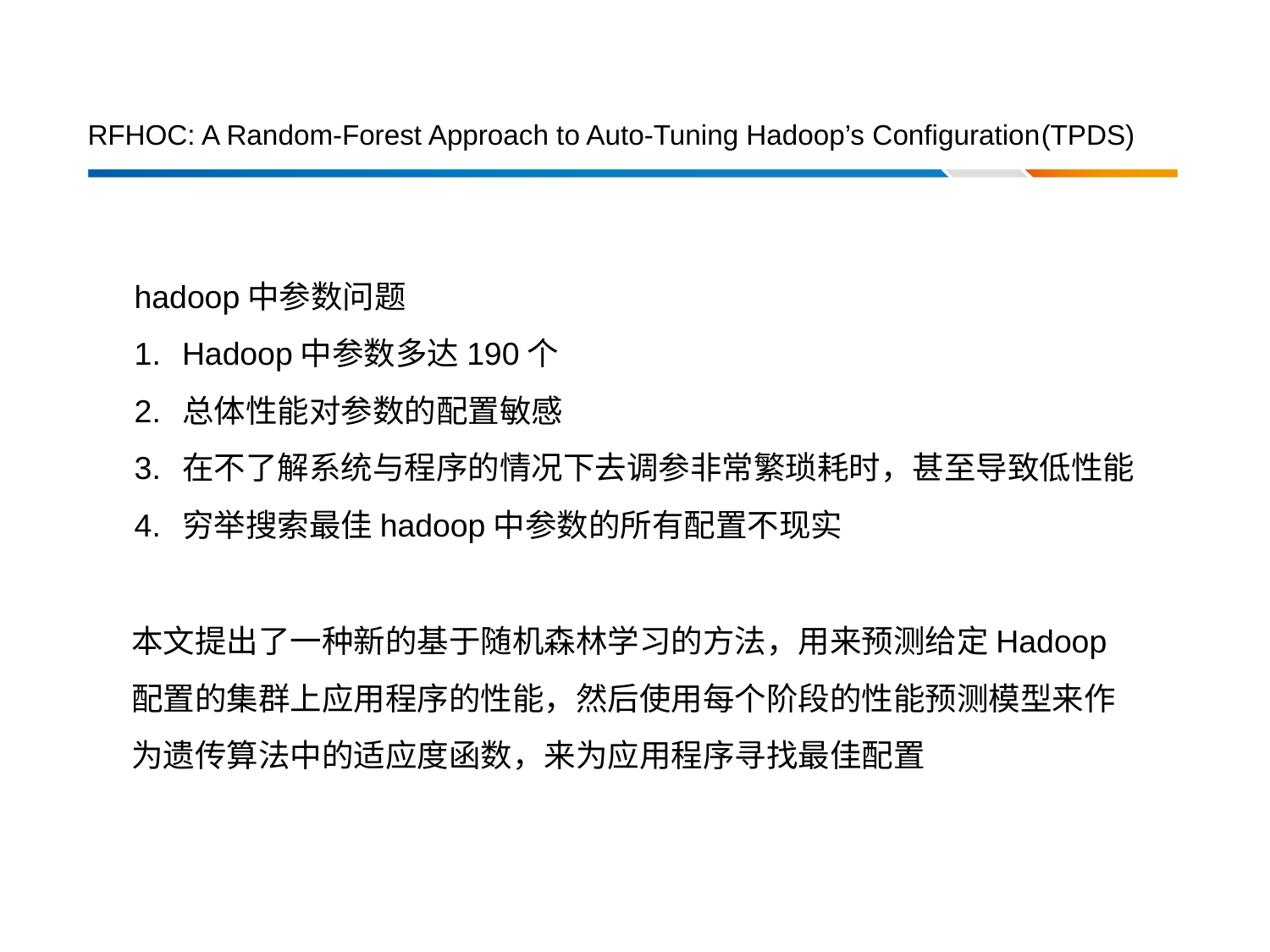

# RFHOC: A Random-Forest Approach to Auto-Tuning Hadoop’s Conﬁguration(TPDS)
hadoop中参数问题
Hadoop中参数多达190个
总体性能对参数的配置敏感
在不了解系统与程序的情况下去调参非常繁琐耗时，甚至导致低性能
穷举搜索最佳hadoop中参数的所有配置不现实
本文提出了一种新的基于随机森林学习的方法，用来预测给定Hadoop配置的集群上应用程序的性能，然后使用每个阶段的性能预测模型来作为遗传算法中的适应度函数，来为应用程序寻找最佳配置